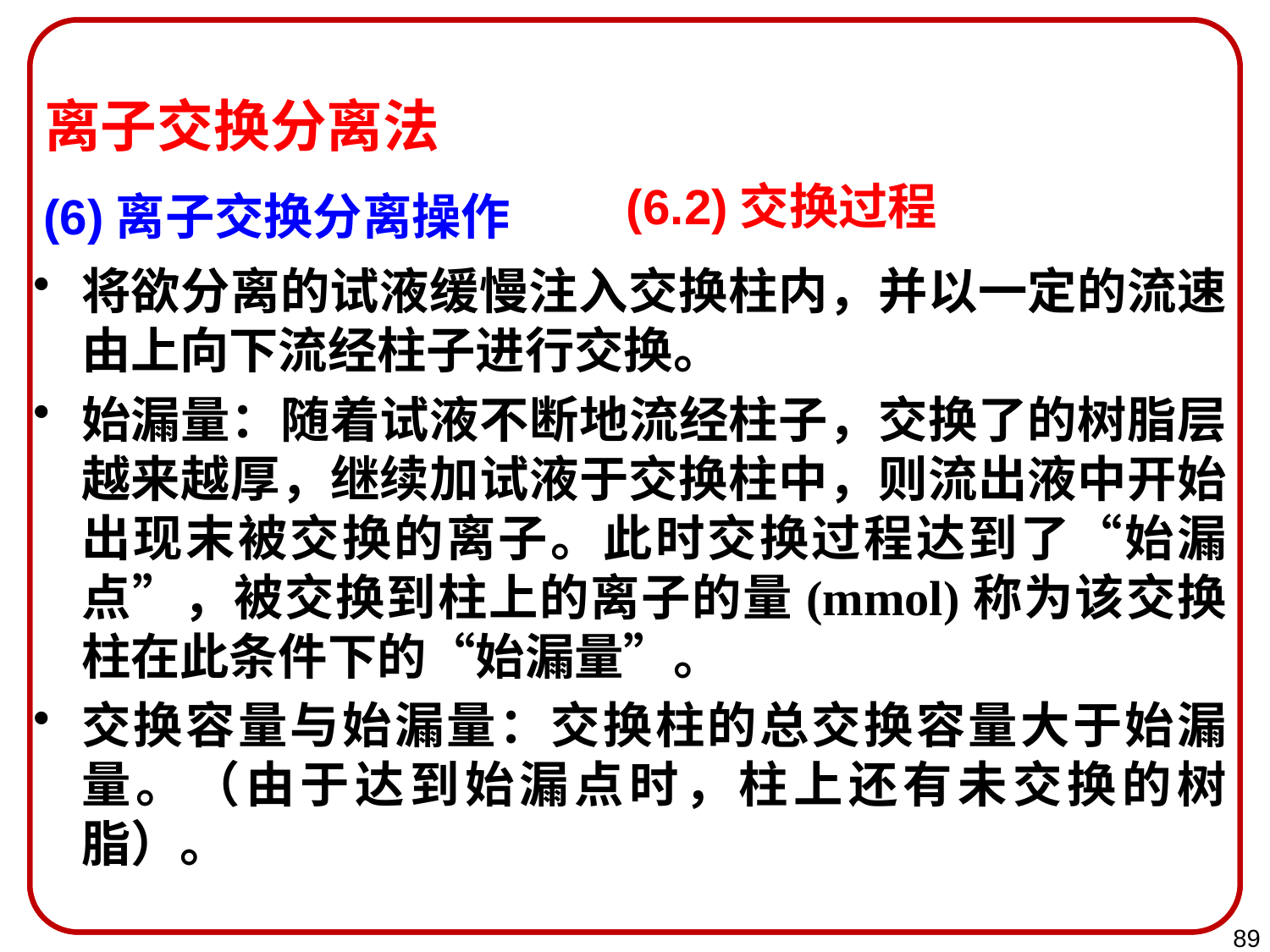

离子交换分离法
(6)离子交换分离操作
(6.2)交换过程
将欲分离的试液缓慢注入交换柱内，并以一定的流速由上向下流经柱子进行交换。
始漏量：随着试液不断地流经柱子，交换了的树脂层越来越厚，继续加试液于交换柱中，则流出液中开始出现末被交换的离子。此时交换过程达到了“始漏点”，被交换到柱上的离子的量(mmol)称为该交换柱在此条件下的“始漏量”。
交换容量与始漏量：交换柱的总交换容量大于始漏量。（由于达到始漏点时，柱上还有未交换的树脂）。
89